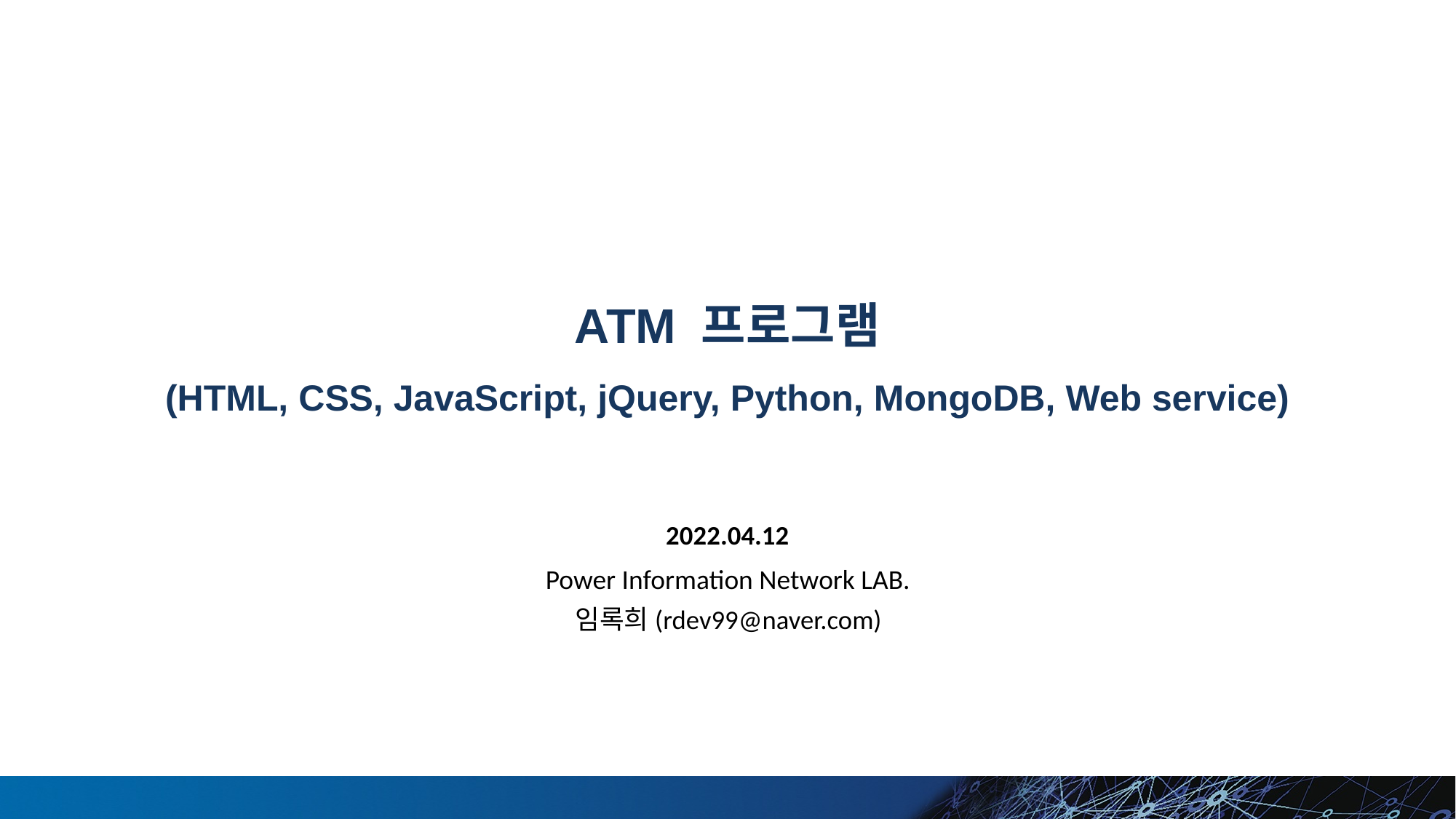

# ATM 프로그램 (HTML, CSS, JavaScript, jQuery, Python, MongoDB, Web service)
2022.04.12
Power Information Network LAB.
임록희(rdev99@naver.com)